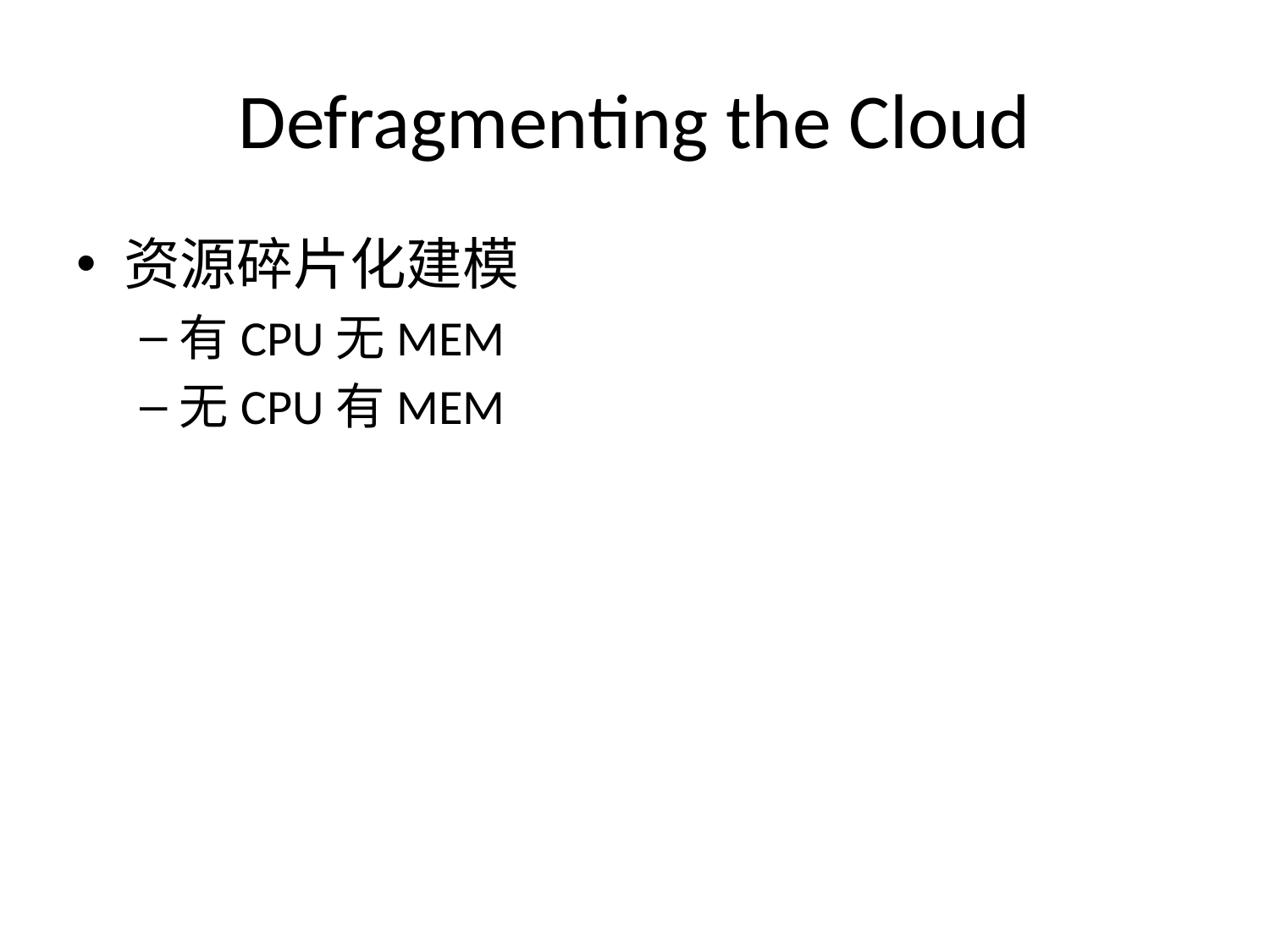

# Defragmenting the Cloud
资源碎片化建模
有CPU无MEM
无CPU有MEM